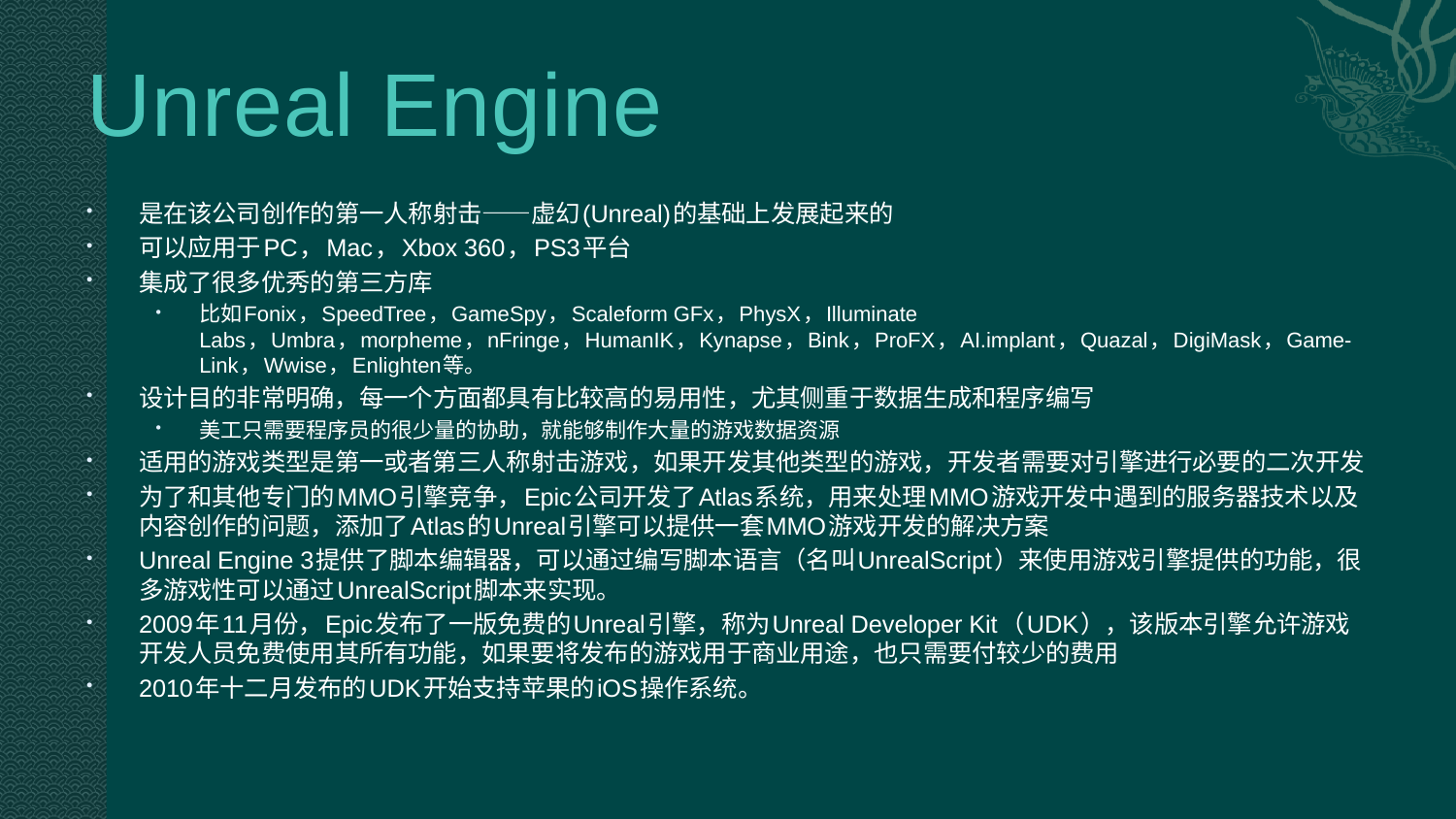

# Unreal Engine
是在该公司创作的第一人称射击——虚幻(Unreal)的基础上发展起来的
可以应用于PC，Mac，Xbox 360，PS3平台
集成了很多优秀的第三方库
比如Fonix，SpeedTree，GameSpy，Scaleform GFx，PhysX，Illuminate Labs，Umbra，morpheme，nFringe，HumanIK，Kynapse，Bink，ProFX，AI.implant，Quazal，DigiMask，Game-Link，Wwise，Enlighten等。
设计目的非常明确，每一个方面都具有比较高的易用性，尤其侧重于数据生成和程序编写
美工只需要程序员的很少量的协助，就能够制作大量的游戏数据资源
适用的游戏类型是第一或者第三人称射击游戏，如果开发其他类型的游戏，开发者需要对引擎进行必要的二次开发
为了和其他专门的MMO引擎竞争，Epic公司开发了Atlas系统，用来处理MMO游戏开发中遇到的服务器技术以及内容创作的问题，添加了Atlas的Unreal引擎可以提供一套MMO游戏开发的解决方案
Unreal Engine 3提供了脚本编辑器，可以通过编写脚本语言（名叫UnrealScript）来使用游戏引擎提供的功能，很多游戏性可以通过UnrealScript脚本来实现。
2009年11月份，Epic发布了一版免费的Unreal引擎，称为Unreal Developer Kit（UDK），该版本引擎允许游戏开发人员免费使用其所有功能，如果要将发布的游戏用于商业用途，也只需要付较少的费用
2010年十二月发布的UDK开始支持苹果的iOS操作系统。